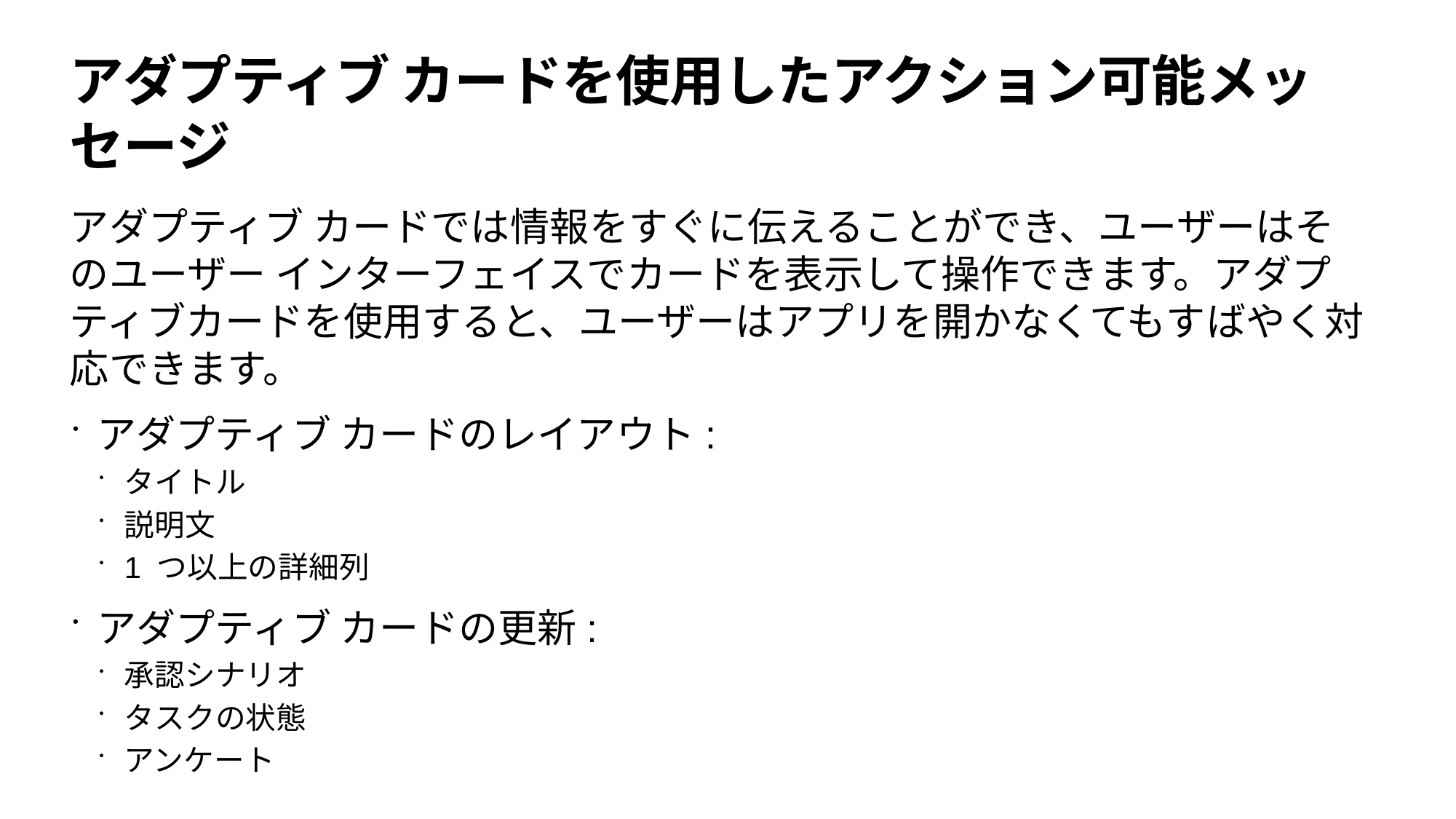

# アダプティブ カードを使用したアクション可能メッセージ
アダプティブ カードでは情報をすぐに伝えることができ、ユーザーはそのユーザー インターフェイスでカードを表示して操作できます。アダプティブカードを使用すると、ユーザーはアプリを開かなくてもすばやく対応できます。
アダプティブ カードのレイアウト:
タイトル
説明文
1 つ以上の詳細列
アダプティブ カードの更新:
承認シナリオ
タスクの状態
アンケート